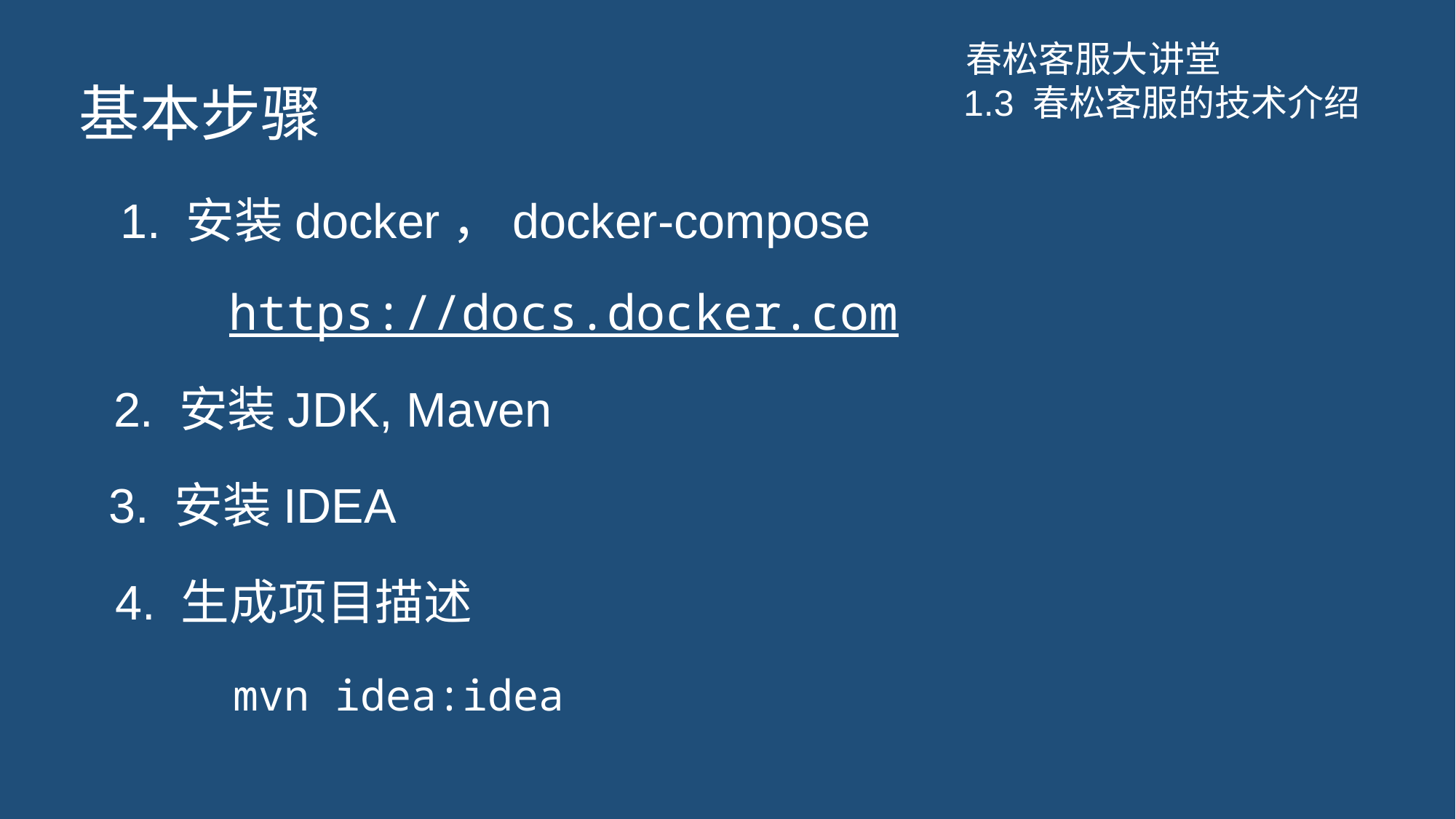

春松客服大讲堂
基本步骤
1.3 春松客服的技术介绍
1. 安装docker，docker-compose
https://docs.docker.com
2. 安装JDK, Maven
3. 安装IDEA
4. 生成项目描述
mvn idea:idea